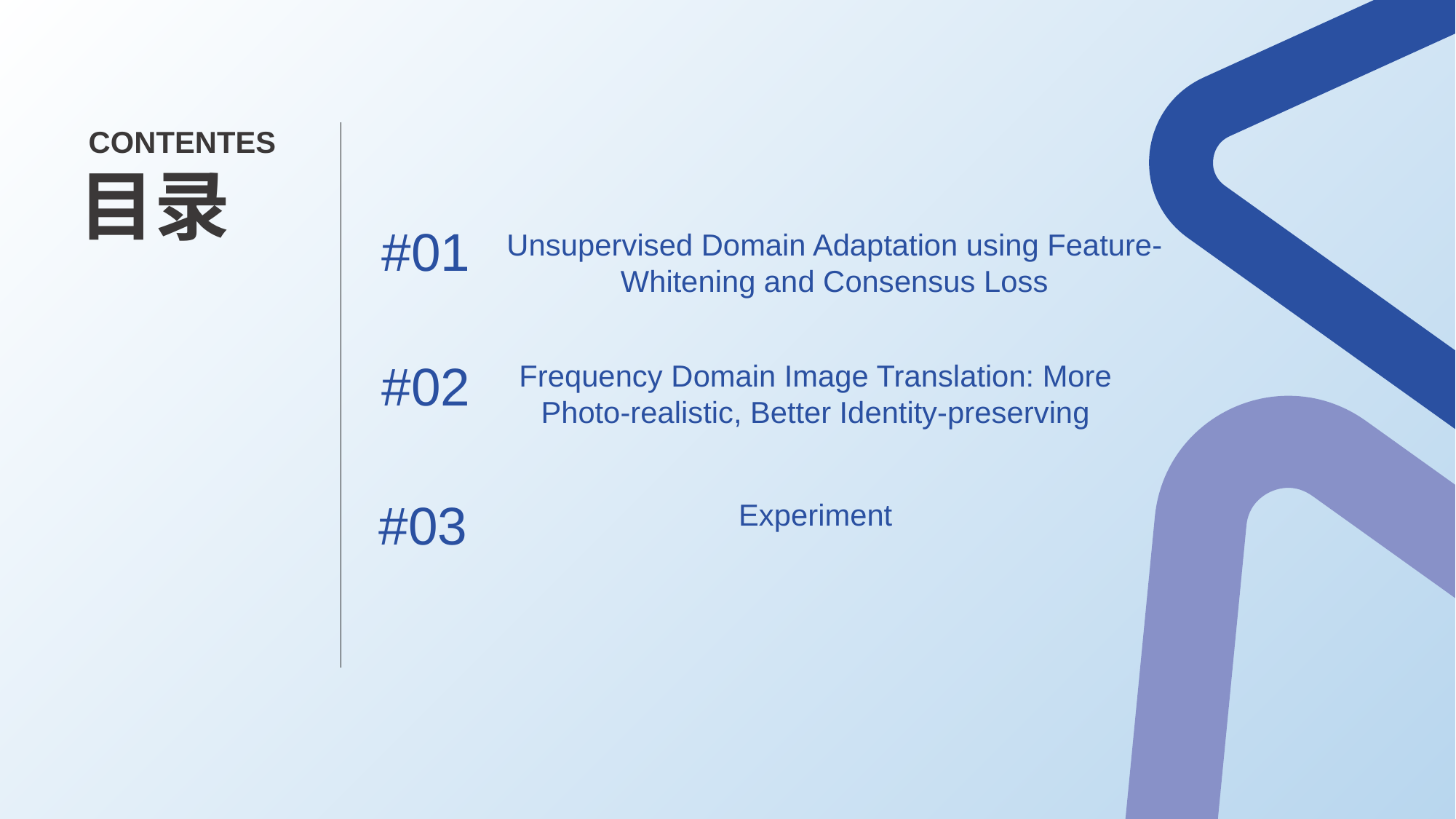

CONTENTES
目录
#01
Unsupervised Domain Adaptation using Feature-Whitening and Consensus Loss
#02
Frequency Domain Image Translation: More Photo-realistic, Better Identity-preserving

#03
Experiment